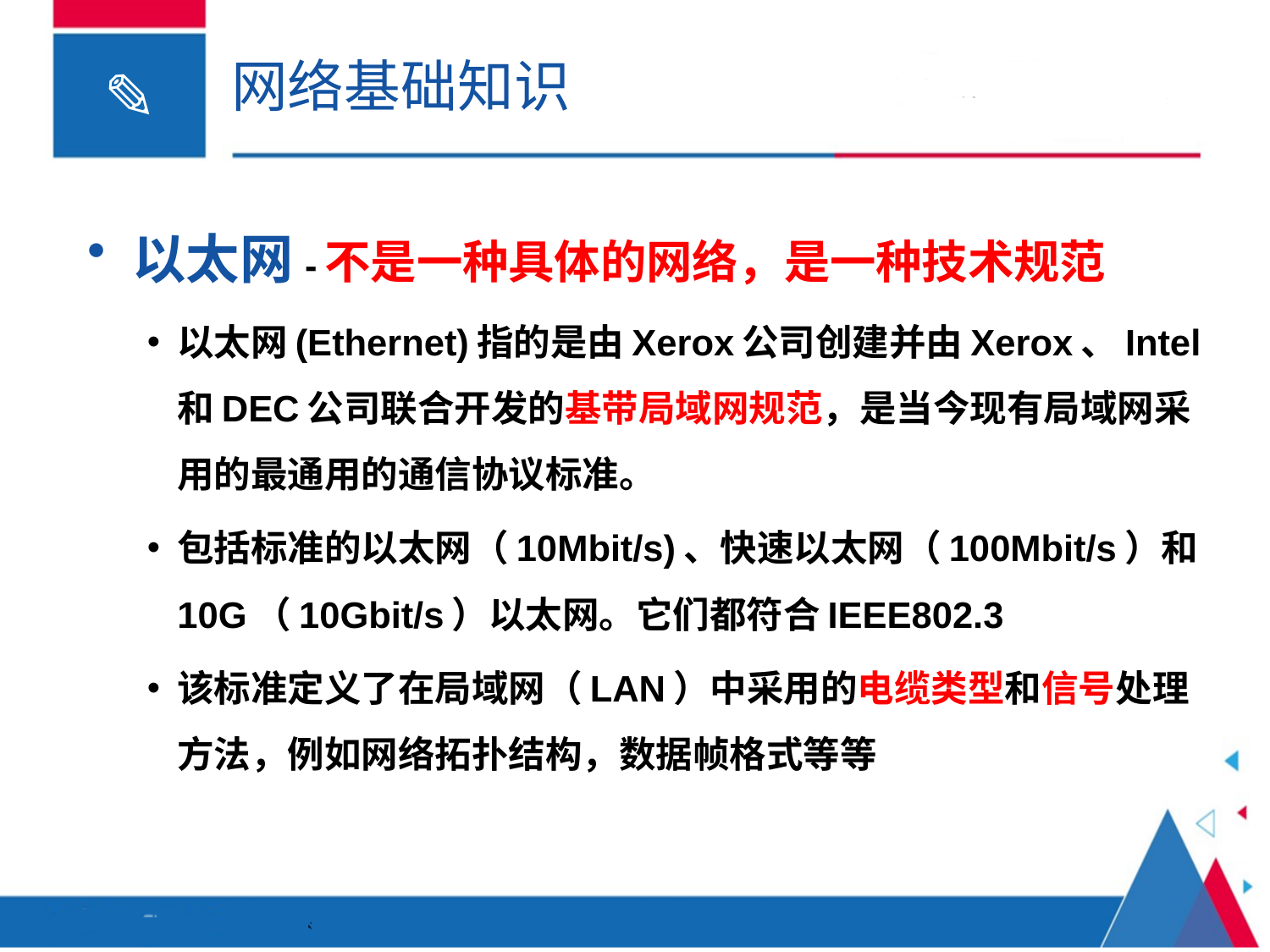

# 网络基础知识
以太网-不是一种具体的网络，是一种技术规范
以太网(Ethernet)指的是由Xerox公司创建并由Xerox、Intel和DEC公司联合开发的基带局域网规范，是当今现有局域网采用的最通用的通信协议标准。
包括标准的以太网（10Mbit/s)、快速以太网（100Mbit/s）和10G（10Gbit/s）以太网。它们都符合IEEE802.3
该标准定义了在局域网（LAN）中采用的电缆类型和信号处理方法，例如网络拓扑结构，数据帧格式等等